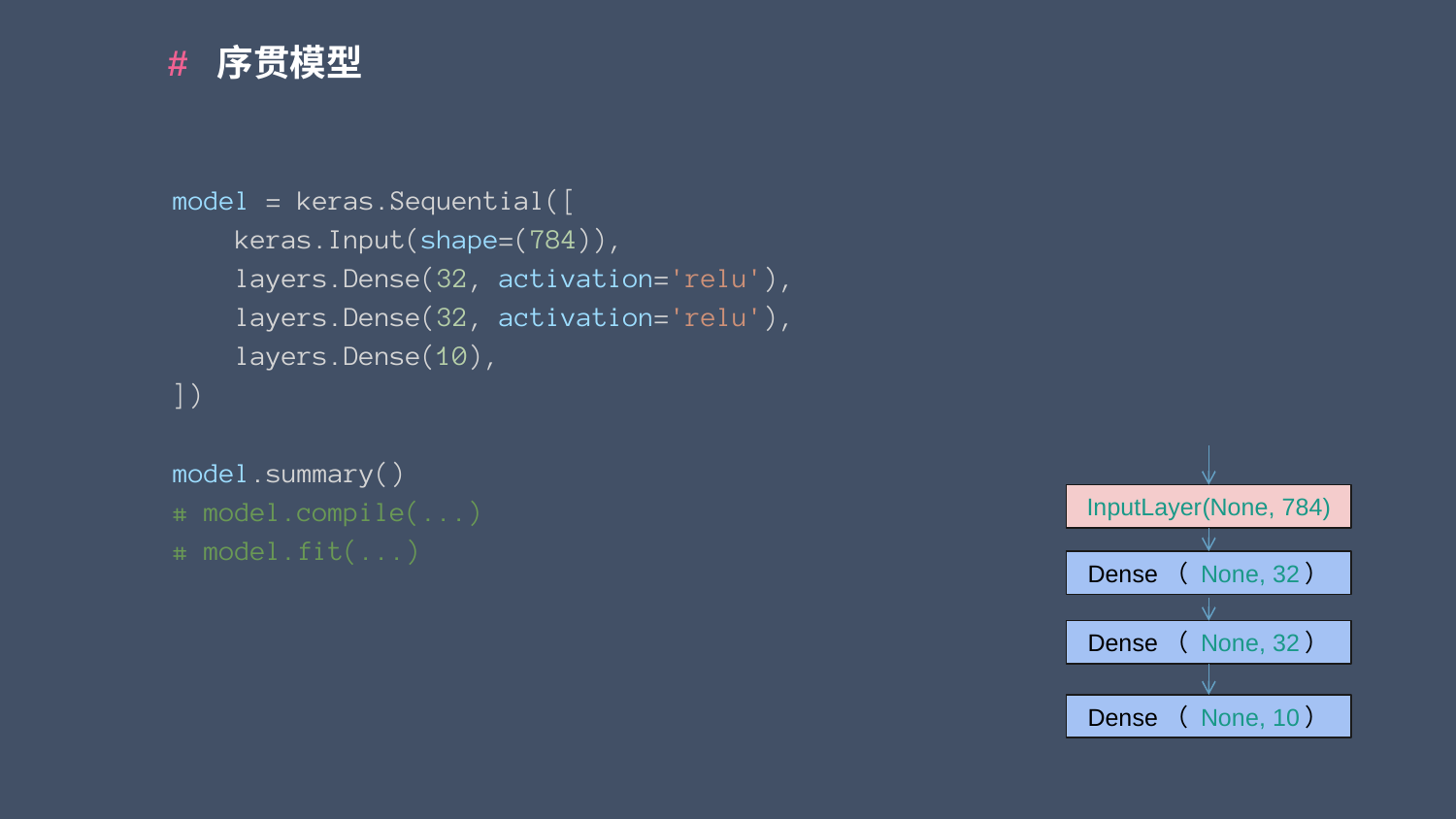

#  序贯模型
model = keras.Sequential([
    keras.Input(shape=(784)),
    layers.Dense(32, activation='relu'),
    layers.Dense(32, activation='relu'),
    layers.Dense(10),
])
model.summary()
# model.compile(...)
# model.fit(...)

InputLayer(None, 784)
Dense（ None, 32）
Dense（ None, 32）
Dense（ None, 10）